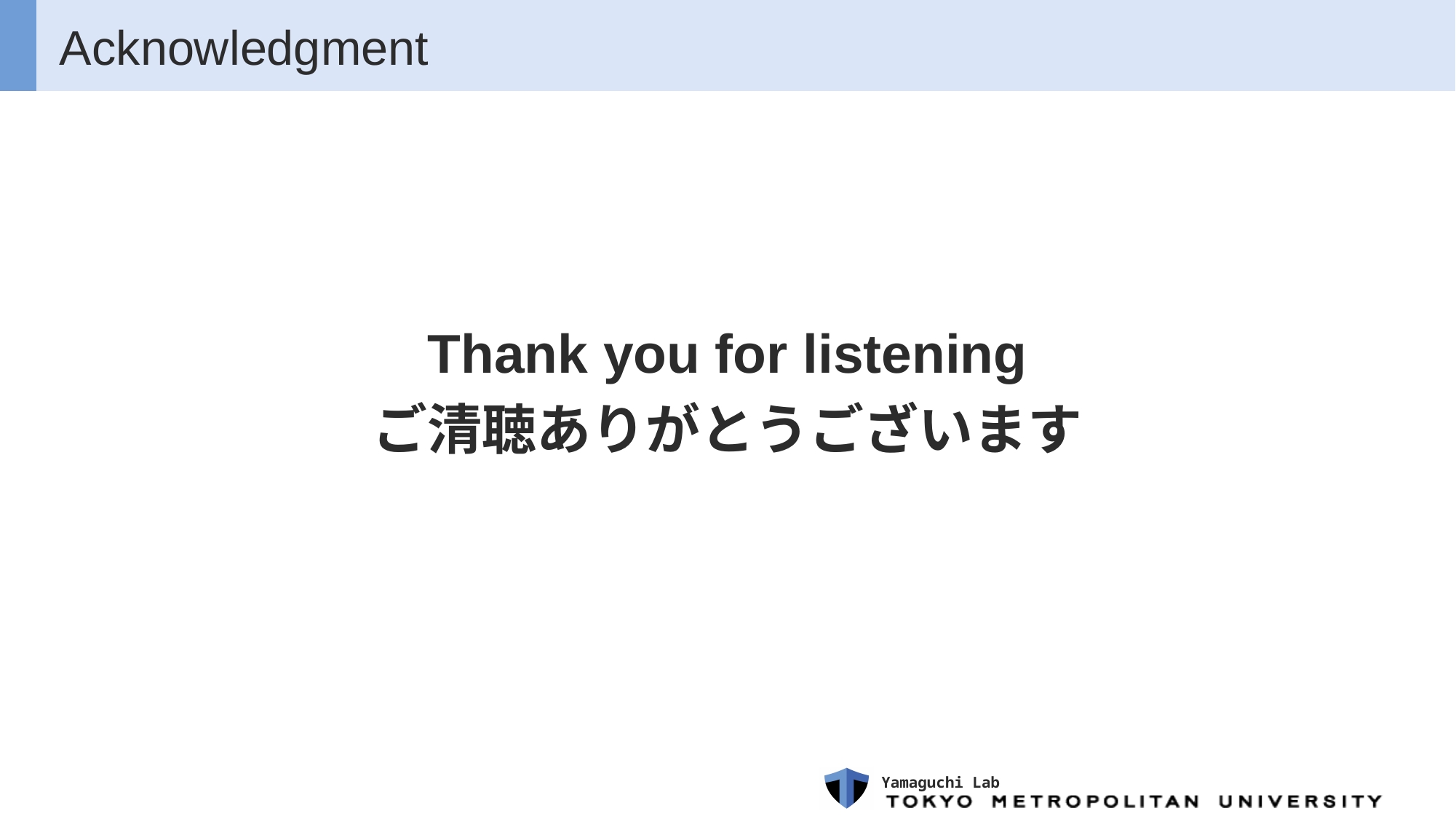

# Acknowledgment

Thank you for listening
ご清聴ありがとうございます
16